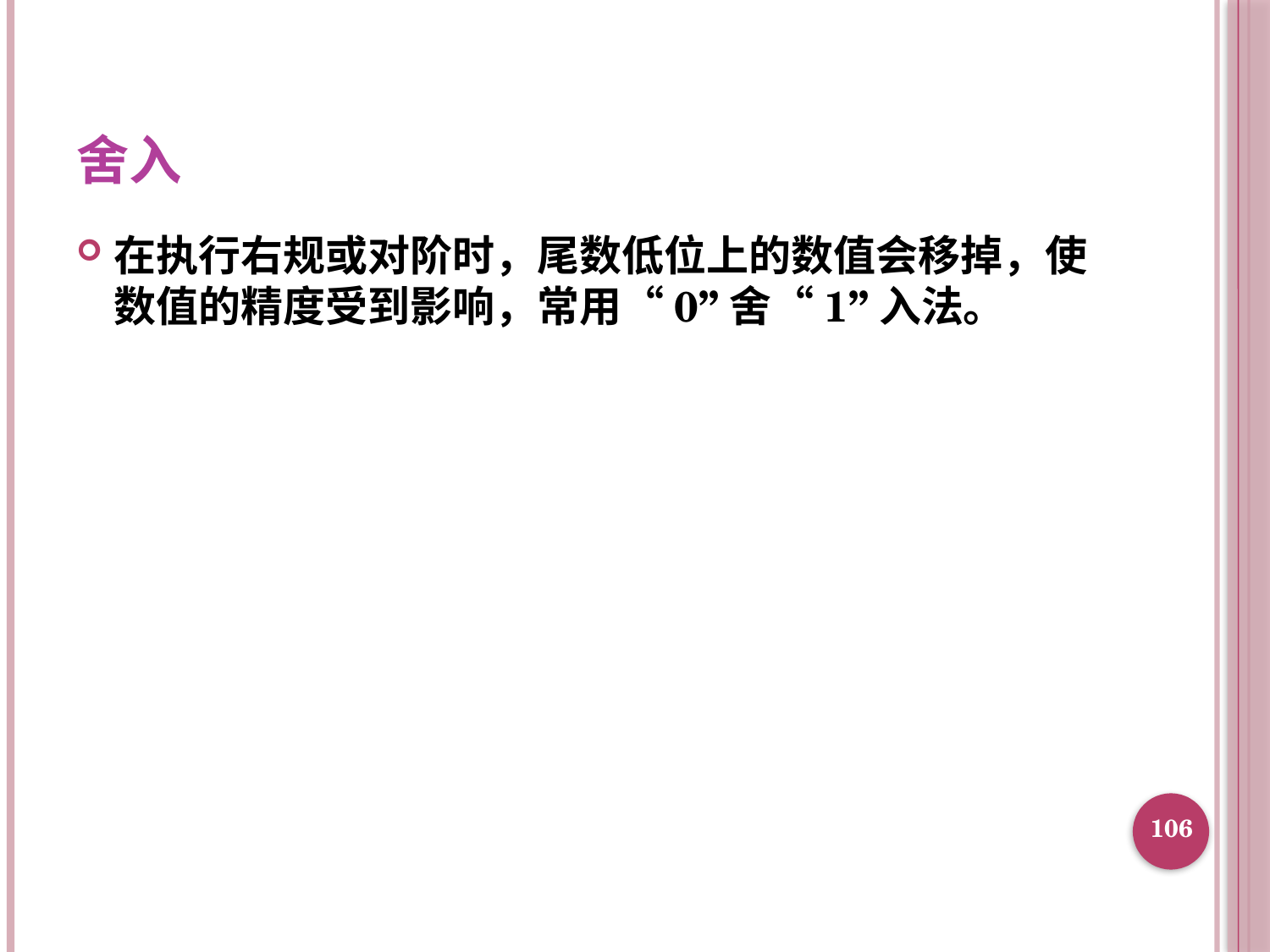

舍入
在执行右规或对阶时，尾数低位上的数值会移掉，使数值的精度受到影响，常用“0”舍“1”入法。
106